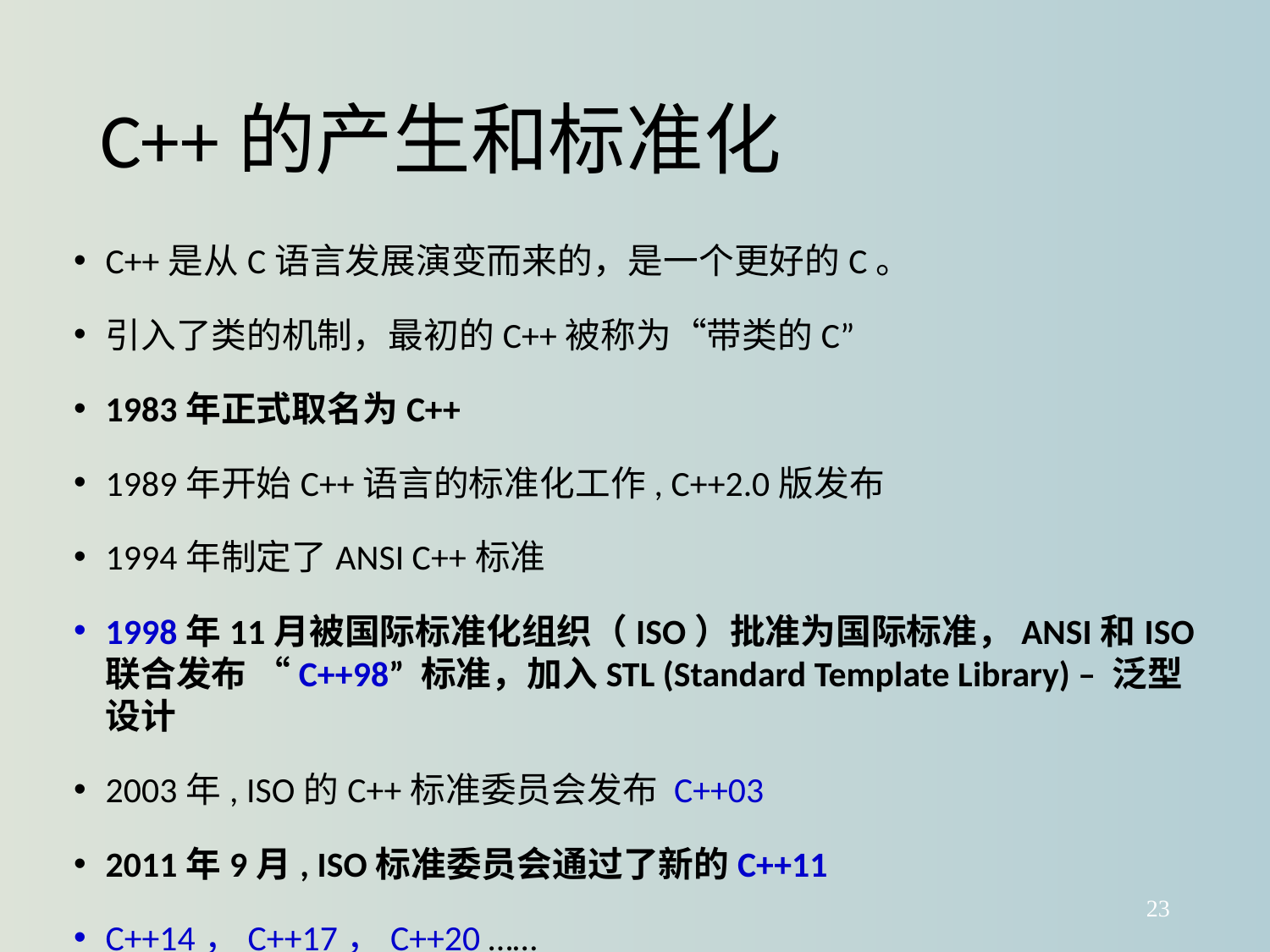

# C++的产生和标准化

C++是从C语言发展演变而来的，是一个更好的C。
引入了类的机制，最初的C++被称为“带类的C”
1983年正式取名为C++
1989年开始C++语言的标准化工作, C++2.0版发布
1994年制定了ANSI C++标准
1998年11月被国际标准化组织（ISO）批准为国际标准，ANSI和ISO联合发布 “C++98” 标准，加入STL (Standard Template Library) – 泛型设计
2003年, ISO的C++标准委员会发布 C++03
2011年9月, ISO标准委员会通过了新的C++11
C++14，C++17，C++20 ……
23